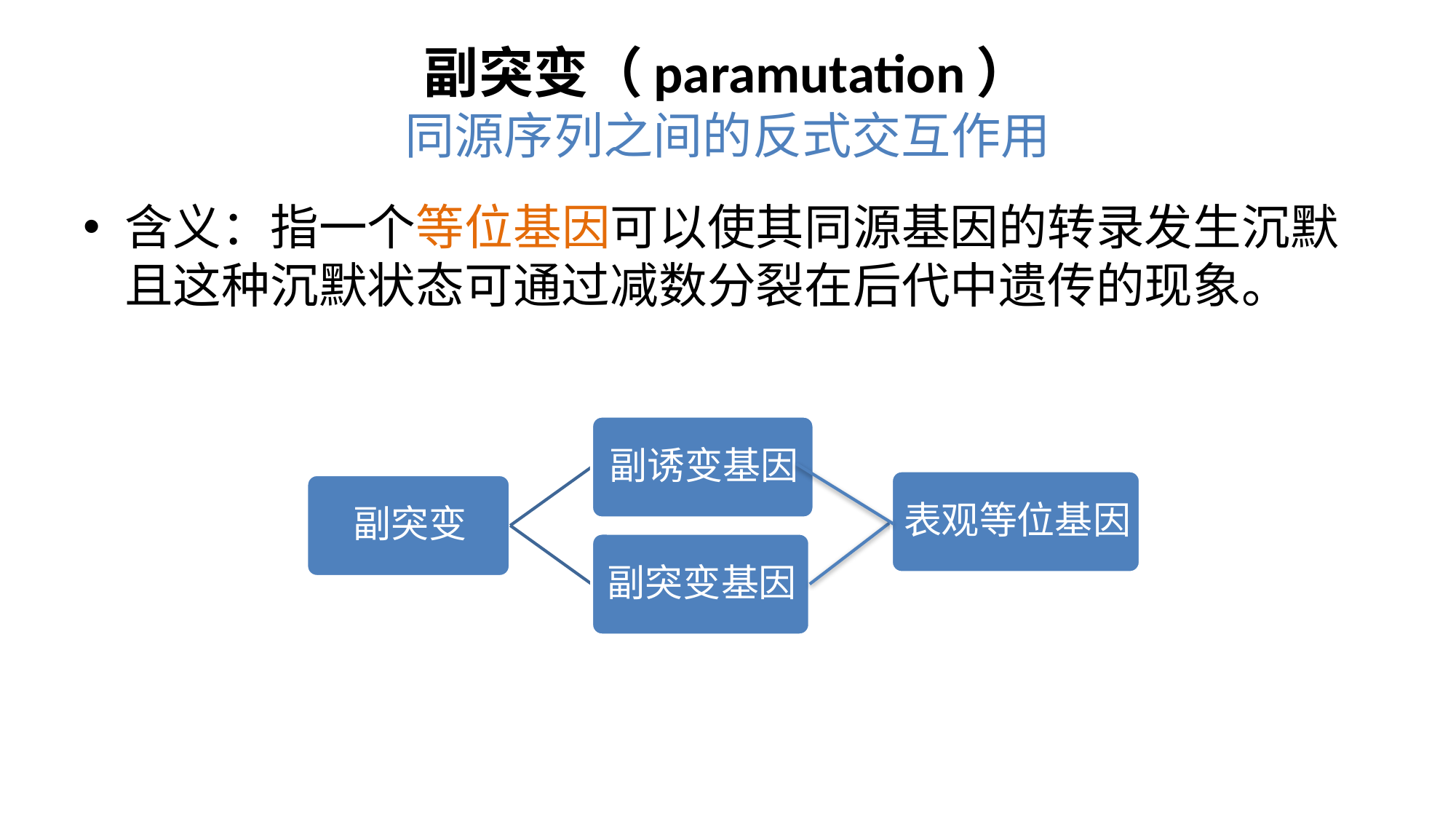

# 副突变（paramutation） 同源序列之间的反式交互作用
含义：指一个等位基因可以使其同源基因的转录发生沉默且这种沉默状态可通过减数分裂在后代中遗传的现象。

副突变

副诱变基因

副突变基因

表观等位基因